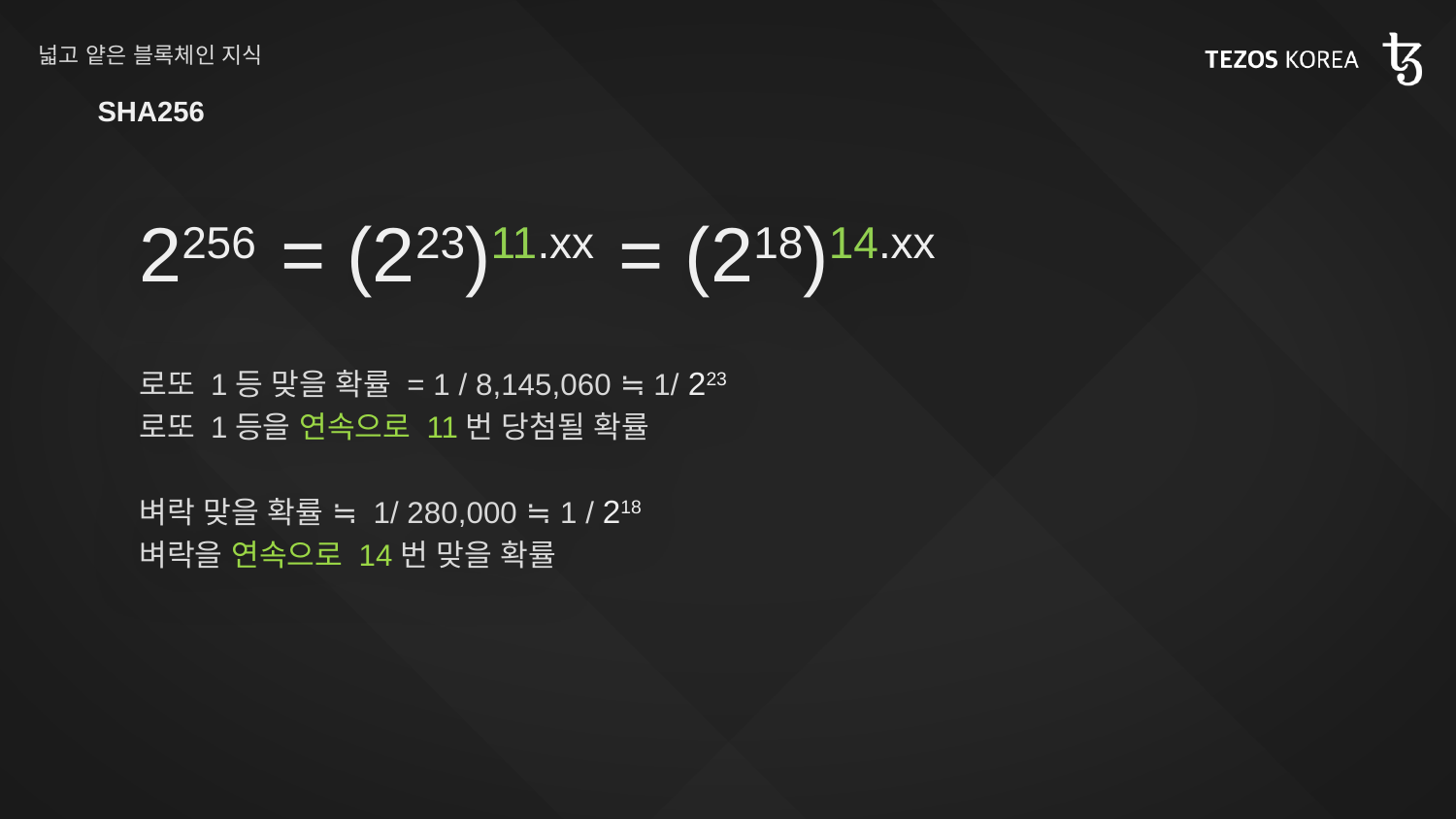

# 넓고 얕은 블록체인 지식
SHA256
2256  = (223)11.xx  = (218)14.xx
로또 1등 맞을 확률 = 1 / 8,145,060 ≒ 1/ 223
로또 1등을 연속으로 11번 당첨될 확률
벼락 맞을 확률 ≒ 1/ 280,000 ≒ 1 / 218
벼락을 연속으로 14번 맞을 확률